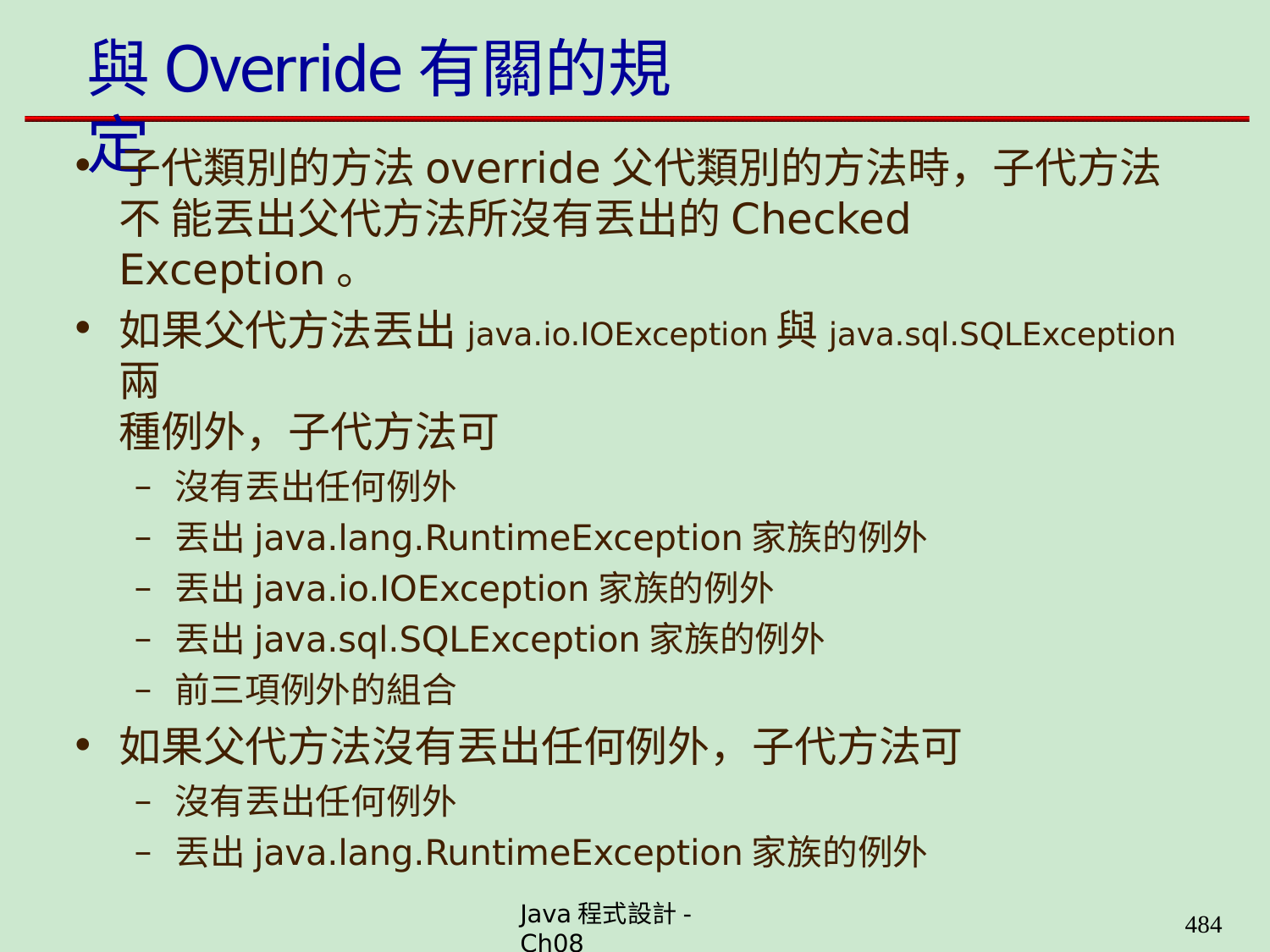

# 與Override有關的規定
子代類別的方法override父代類別的方法時，子代方法不 能丟出父代方法所沒有丟出的Checked Exception。
如果父代方法丟出java.io.IOException與java.sql.SQLException兩
種例外，子代方法可
沒有丟出任何例外
丟出java.lang.RuntimeException家族的例外
丟出java.io.IOException家族的例外
丟出java.sql.SQLException家族的例外
前三項例外的組合
如果父代方法沒有丟出任何例外，子代方法可
沒有丟出任何例外
丟出java.lang.RuntimeException家族的例外
Java程式設計-Ch08
484